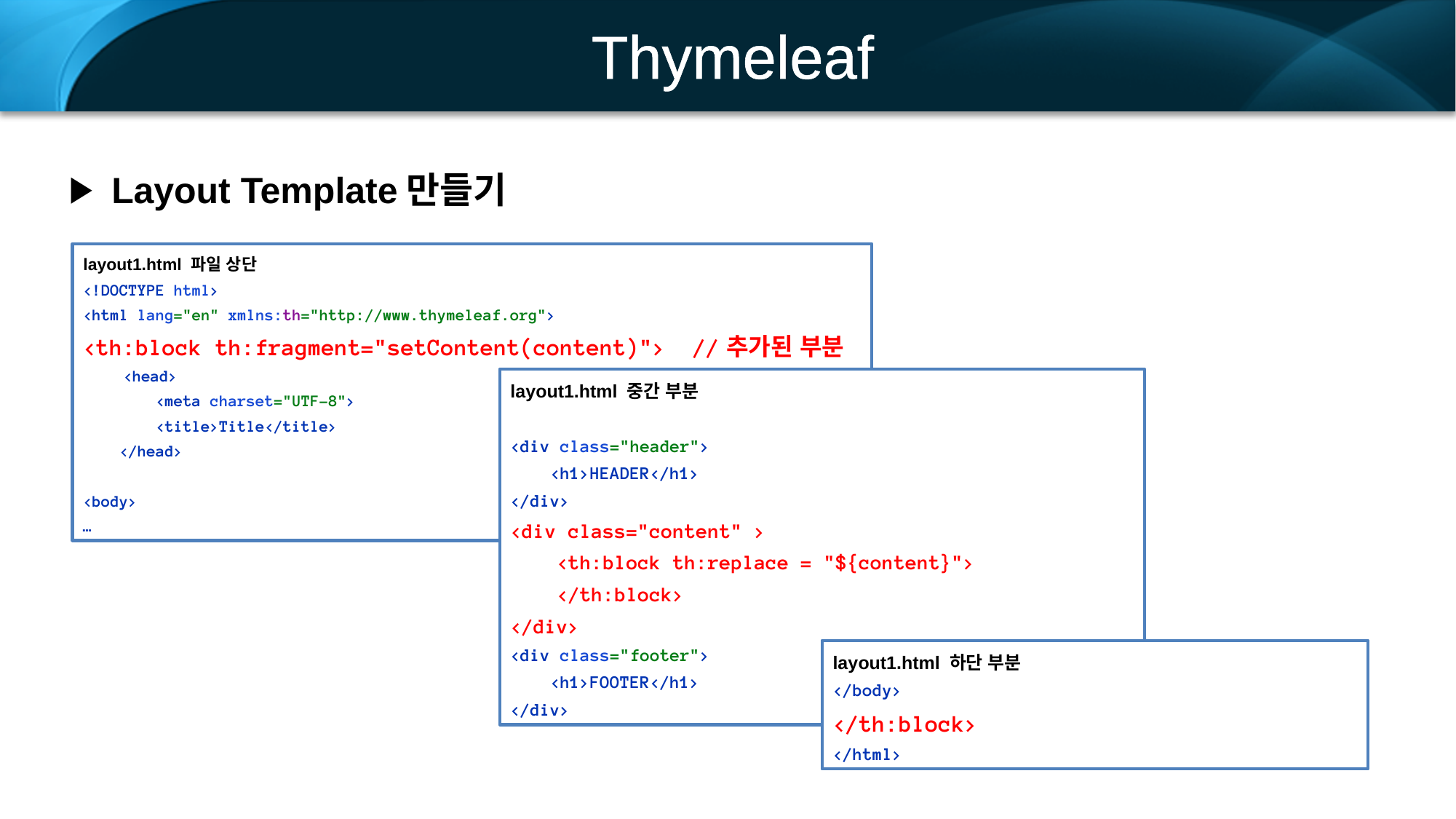

Thymeleaf
Layout Template만들기
layout1.html 파일 상단
<!DOCTYPE html>
<html lang="en" xmlns:th="http://www.thymeleaf.org">
<th:block th:fragment="setContent(content)">  //추가된 부분
    <head>
        <meta charset="UTF-8">
        <title>Title</title>
    </head>
<body>
…
layout1.html 중간 부분
<div class="header">
    <h1>HEADER</h1>
</div>
<div class="content" >
    <th:block th:replace = "${content}">
    </th:block>
</div>
<div class="footer">
    <h1>FOOTER</h1>
</div>
layout1.html 하단 부분
</body>
</th:block>
</html>